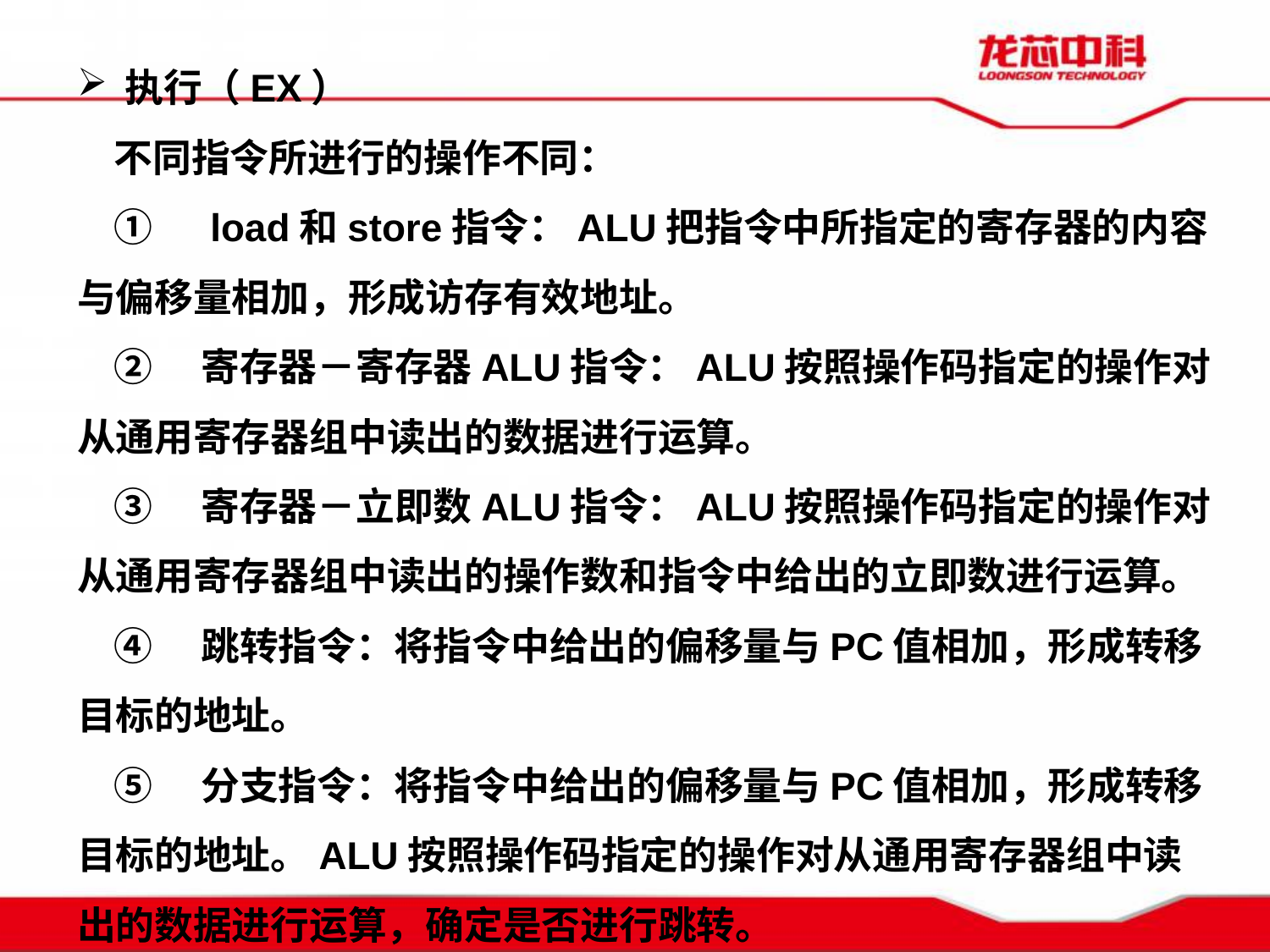

执行（EX）
不同指令所进行的操作不同：
①　load和store指令：ALU把指令中所指定的寄存器的内容与偏移量相加，形成访存有效地址。
②　寄存器－寄存器ALU指令：ALU按照操作码指定的操作对从通用寄存器组中读出的数据进行运算。
③　寄存器－立即数ALU指令：ALU按照操作码指定的操作对从通用寄存器组中读出的操作数和指令中给出的立即数进行运算。
④　跳转指令：将指令中给出的偏移量与PC值相加，形成转移目标的地址。
⑤　分支指令：将指令中给出的偏移量与PC值相加，形成转移目标的地址。ALU按照操作码指定的操作对从通用寄存器组中读出的数据进行运算，确定是否进行跳转。